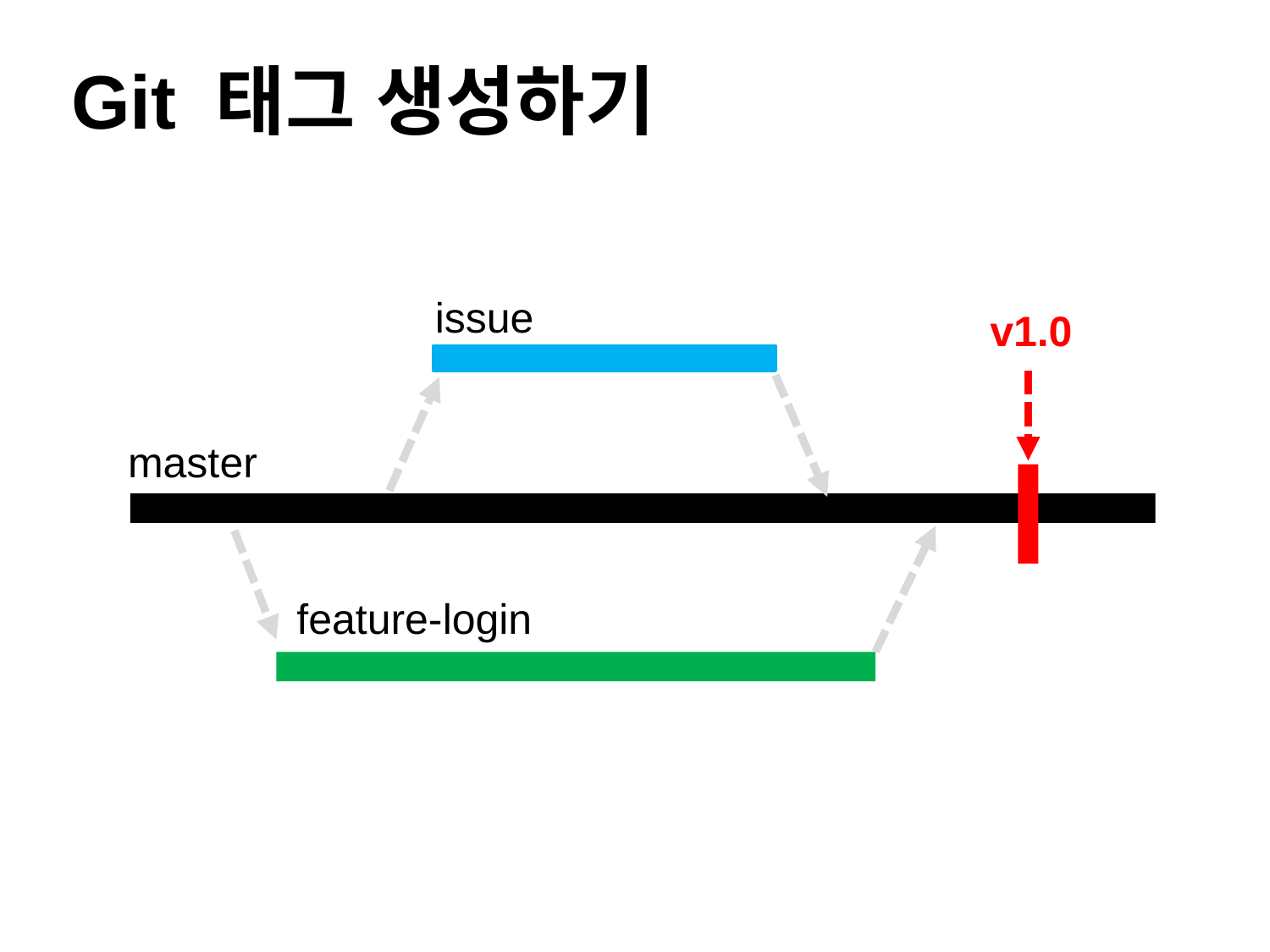

# Git 태그 생성하기
issue

v1.0

master

feature-login